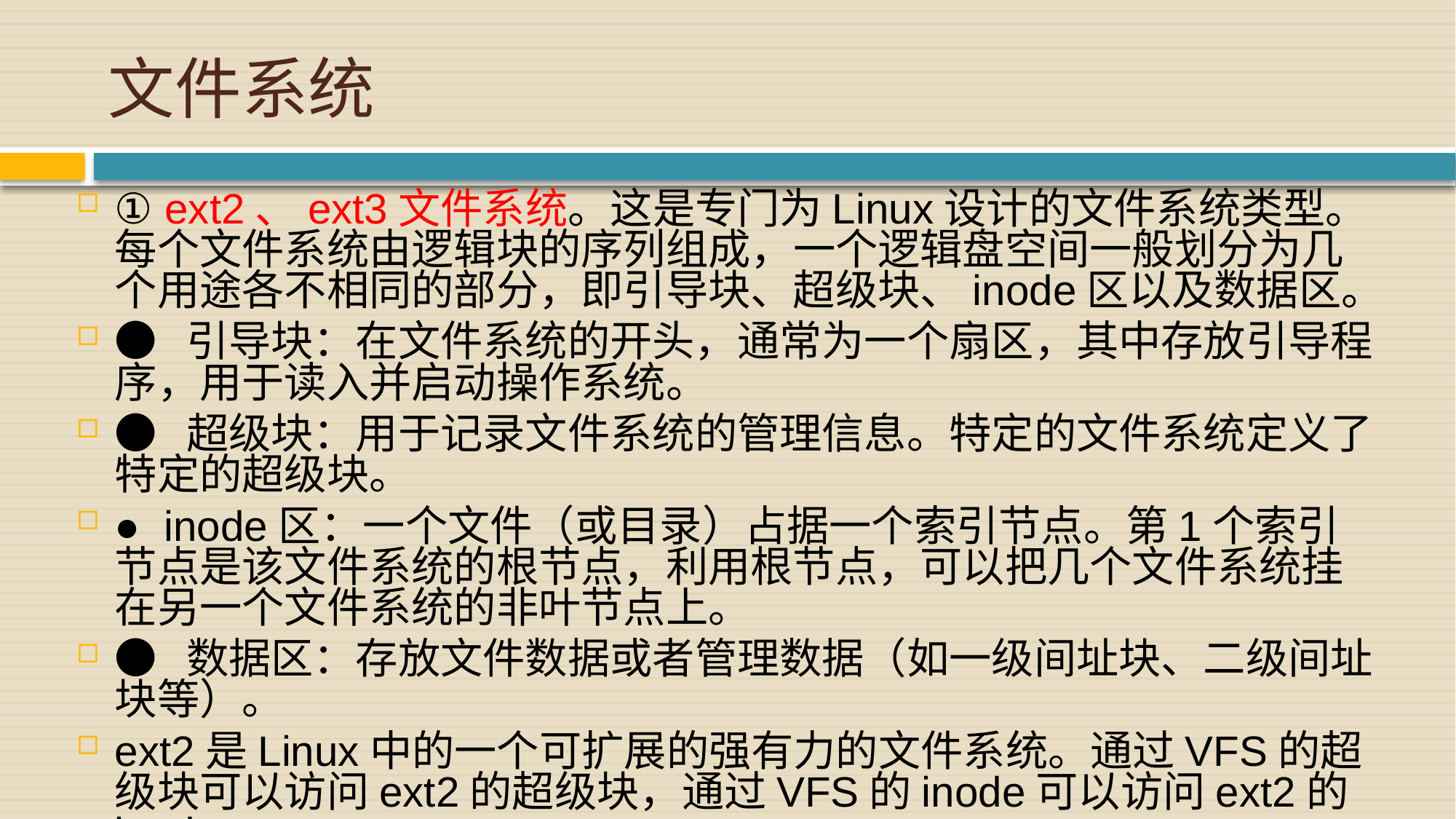

# 文件系统
① ext2、ext3文件系统。这是专门为Linux设计的文件系统类型。每个文件系统由逻辑块的序列组成，一个逻辑盘空间一般划分为几个用途各不相同的部分，即引导块、超级块、inode区以及数据区。
●  引导块：在文件系统的开头，通常为一个扇区，其中存放引导程序，用于读入并启动操作系统。
●  超级块：用于记录文件系统的管理信息。特定的文件系统定义了特定的超级块。
●  inode区：一个文件（或目录）占据一个索引节点。第1个索引节点是该文件系统的根节点，利用根节点，可以把几个文件系统挂在另一个文件系统的非叶节点上。
●  数据区：存放文件数据或者管理数据（如一级间址块、二级间址块等）。
ext2是Linux中的一个可扩展的强有力的文件系统。通过VFS的超级块可以访问ext2的超级块，通过VFS的inode可以访问ext2的inode。